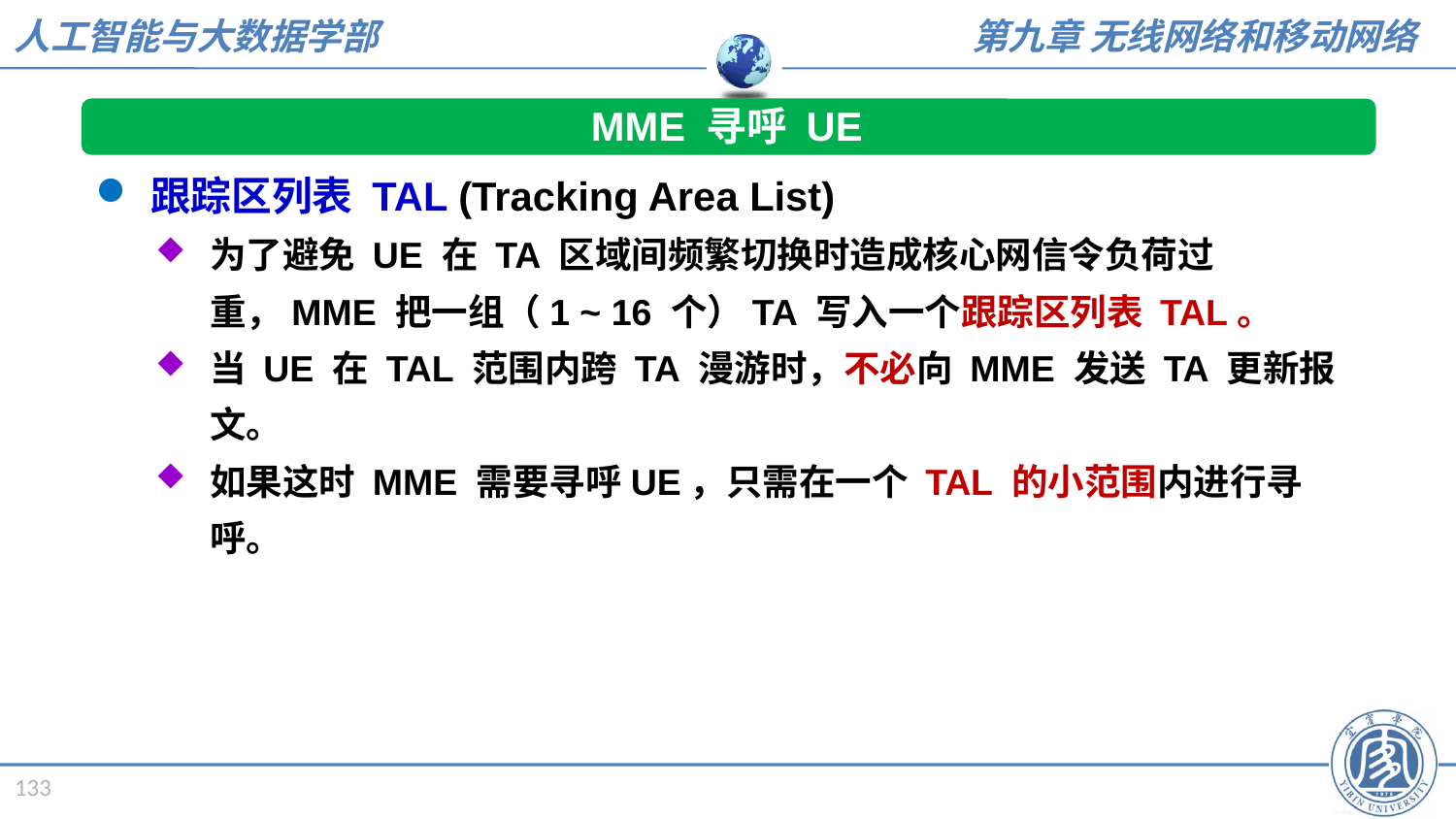

MME 寻呼 UE

跟踪区列表 TAL (Tracking Area List)
为了避免 UE 在 TA 区域间频繁切换时造成核心网信令负荷过重，MME 把一组（1 ~ 16 个）TA 写入一个跟踪区列表 TAL。
当 UE 在 TAL 范围内跨 TA 漫游时，不必向 MME 发送 TA 更新报文。
如果这时 MME 需要寻呼UE，只需在一个 TAL 的小范围内进行寻呼。

133